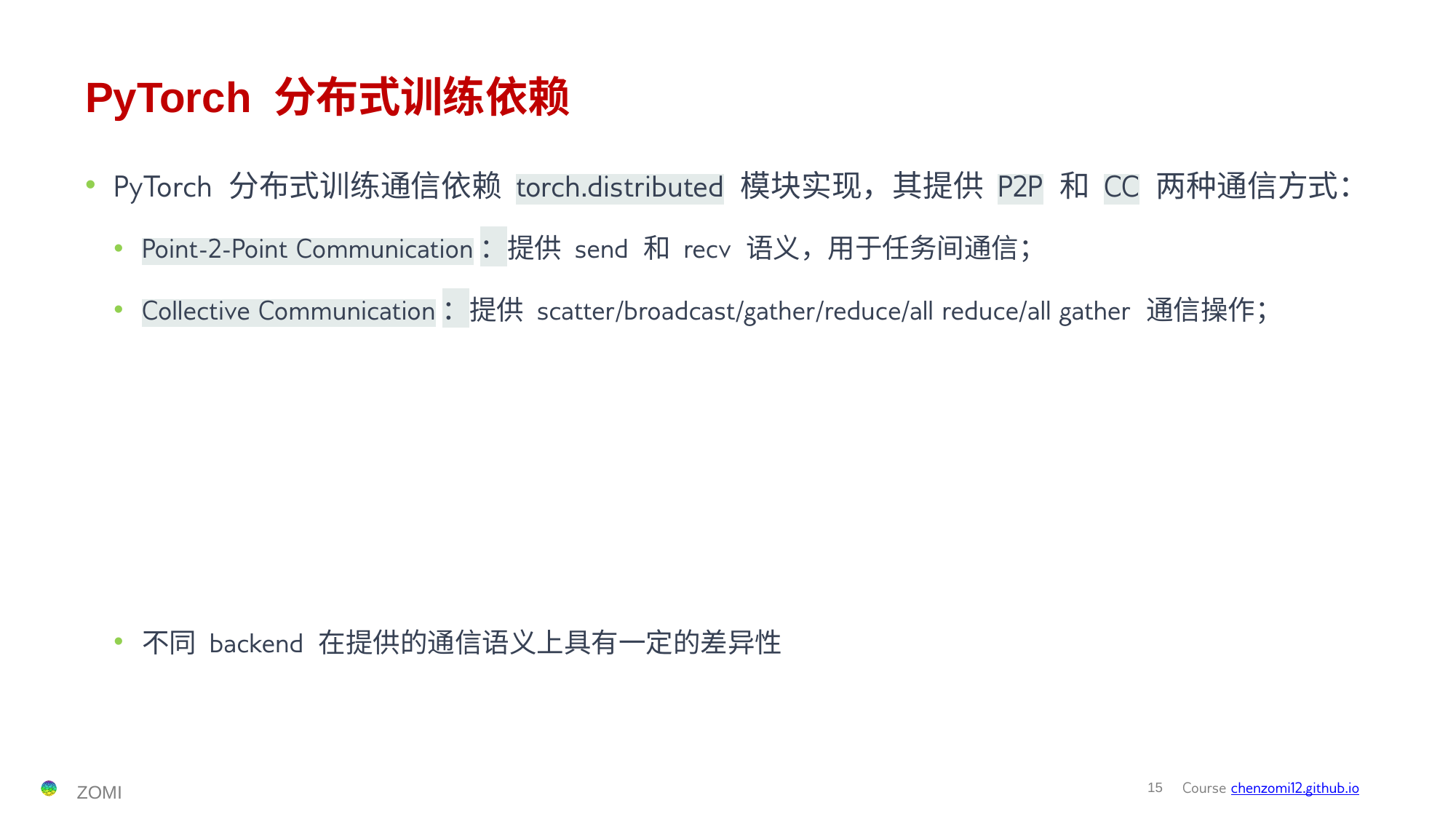

# PyTorch 分布式训练依赖
PyTorch 分布式训练通信依赖 torch.distributed 模块实现，其提供 P2P 和 CC 两种通信方式：
Point-2-Point Communication：提供 send 和 recv 语义，用于任务间通信；
Collective Communication：提供 scatter/broadcast/gather/reduce/all reduce/all gather 通信操作；

不同 backend 在提供的通信语义上具有一定的差异性